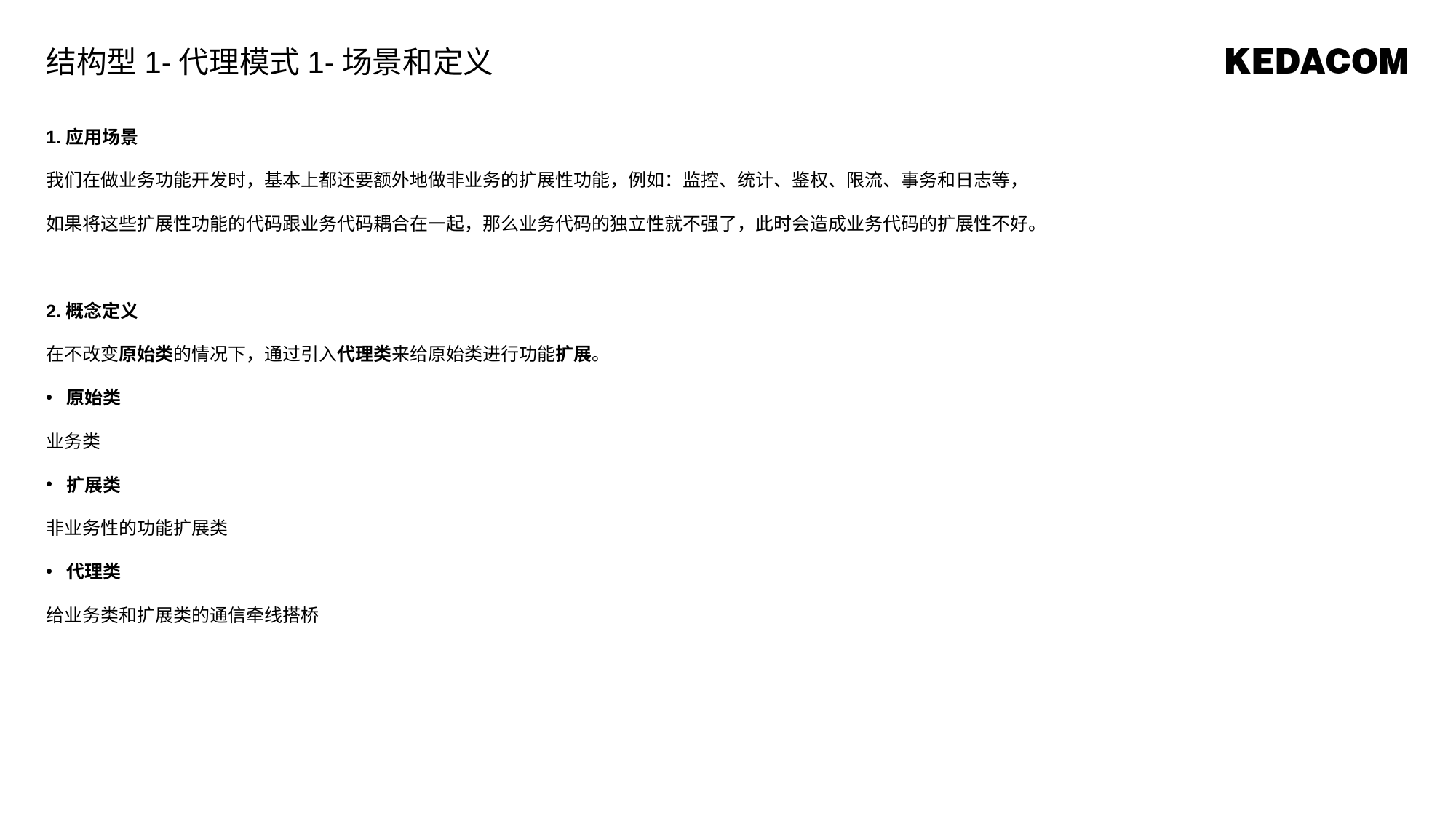

结构型1-代理模式1-场景和定义
1.应用场景
我们在做业务功能开发时，基本上都还要额外地做非业务的扩展性功能，例如：监控、统计、鉴权、限流、事务和日志等，
如果将这些扩展性功能的代码跟业务代码耦合在一起，那么业务代码的独立性就不强了，此时会造成业务代码的扩展性不好。

2.概念定义
在不改变原始类的情况下，通过引入代理类来给原始类进行功能扩展。
原始类
业务类
扩展类
非业务性的功能扩展类
代理类
给业务类和扩展类的通信牵线搭桥